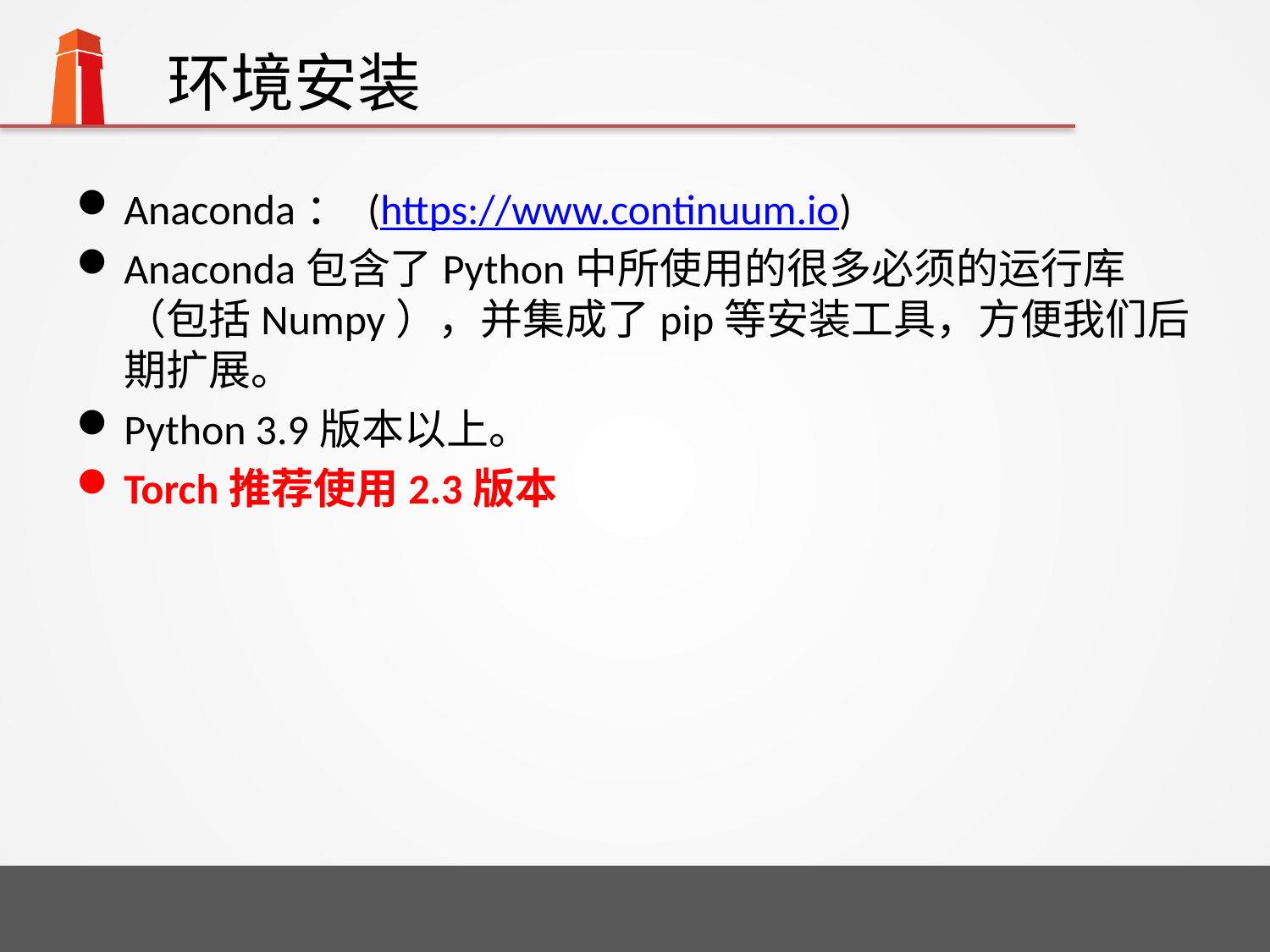

# 环境安装
Anaconda： (https://www.continuum.io)
Anaconda包含了Python中所使用的很多必须的运行库（包括Numpy），并集成了pip等安装工具，方便我们后期扩展。
Python 3.9版本以上。
Torch推荐使用2.3版本